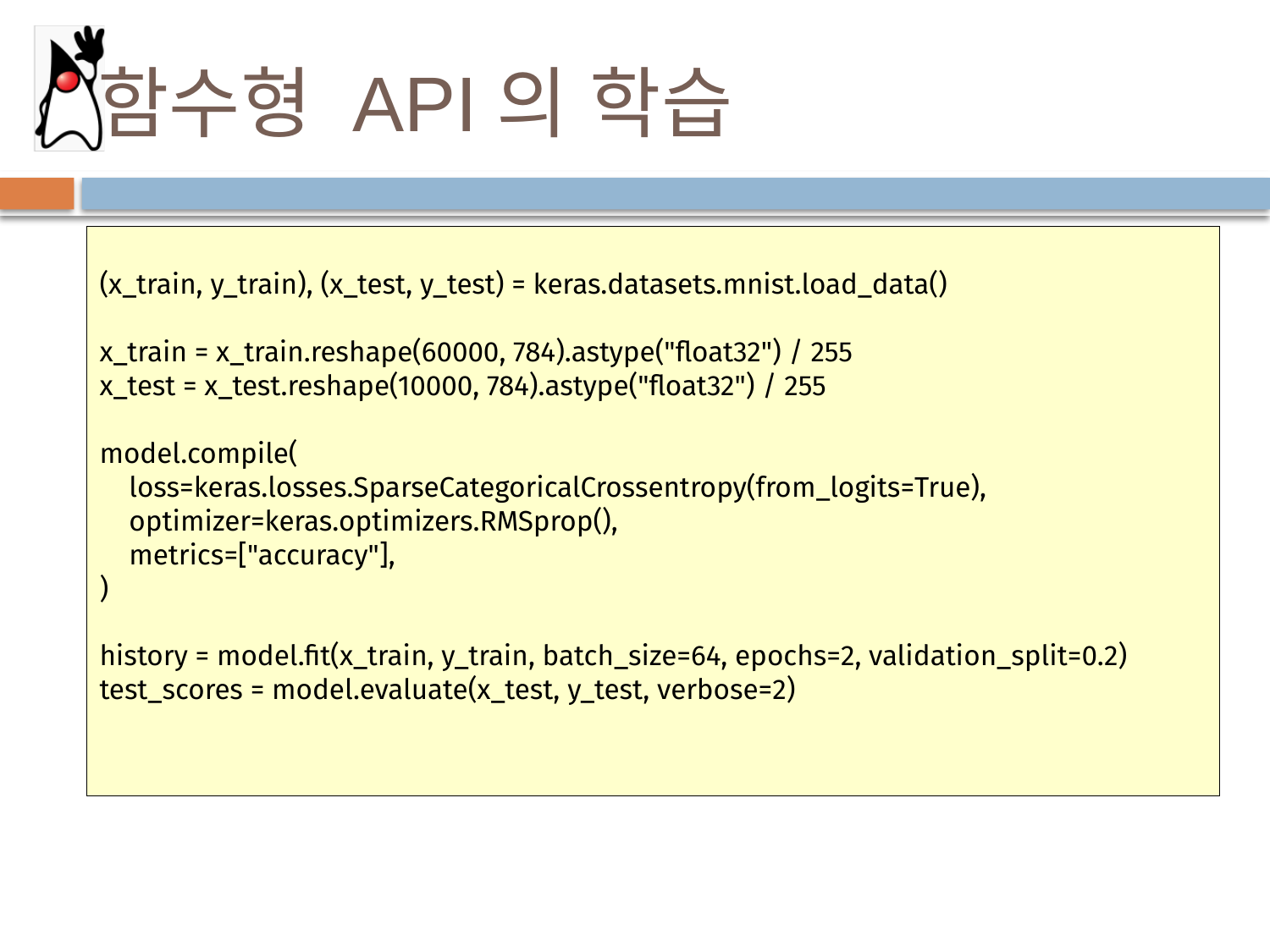

# 함수형 API의 학습

(x_train, y_train), (x_test, y_test) = keras.datasets.mnist.load_data()

x_train = x_train.reshape(60000, 784).astype("float32") / 255
x_test = x_test.reshape(10000, 784).astype("float32") / 255

model.compile(
    loss=keras.losses.SparseCategoricalCrossentropy(from_logits=True),
    optimizer=keras.optimizers.RMSprop(),
    metrics=["accuracy"],
)

history = model.fit(x_train, y_train, batch_size=64, epochs=2, validation_split=0.2)
test_scores = model.evaluate(x_test, y_test, verbose=2)